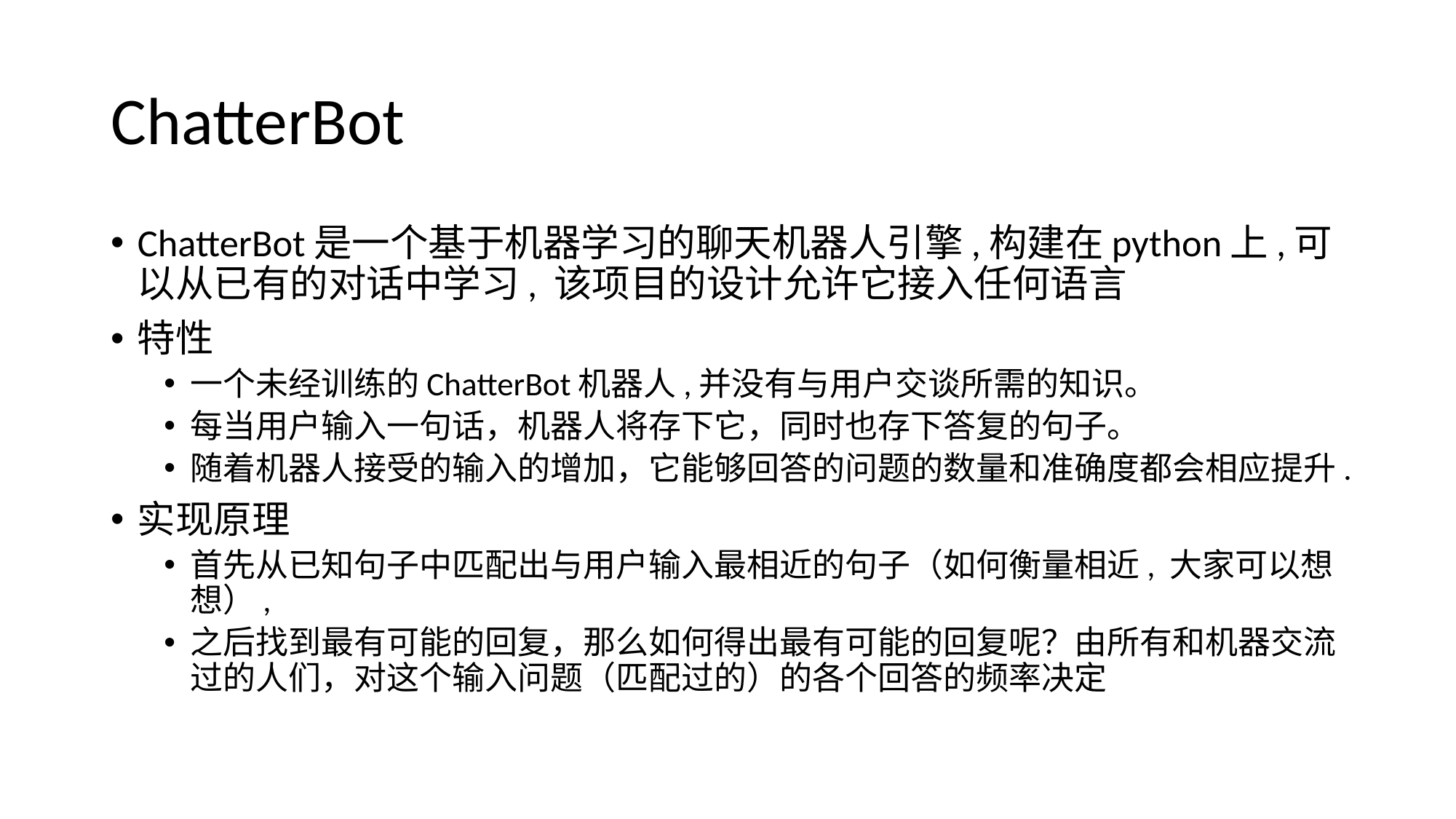

# ChatterBot
ChatterBot是一个基于机器学习的聊天机器人引擎,构建在python上,可以从已有的对话中学习, 该项目的设计允许它接入任何语言
特性
一个未经训练的ChatterBot机器人,并没有与用户交谈所需的知识。
每当用户输入一句话，机器人将存下它，同时也存下答复的句子。
随着机器人接受的输入的增加，它能够回答的问题的数量和准确度都会相应提升.
实现原理
首先从已知句子中匹配出与用户输入最相近的句子（如何衡量相近, 大家可以想想）,
之后找到最有可能的回复，那么如何得出最有可能的回复呢？由所有和机器交流过的人们，对这个输入问题（匹配过的）的各个回答的频率决定